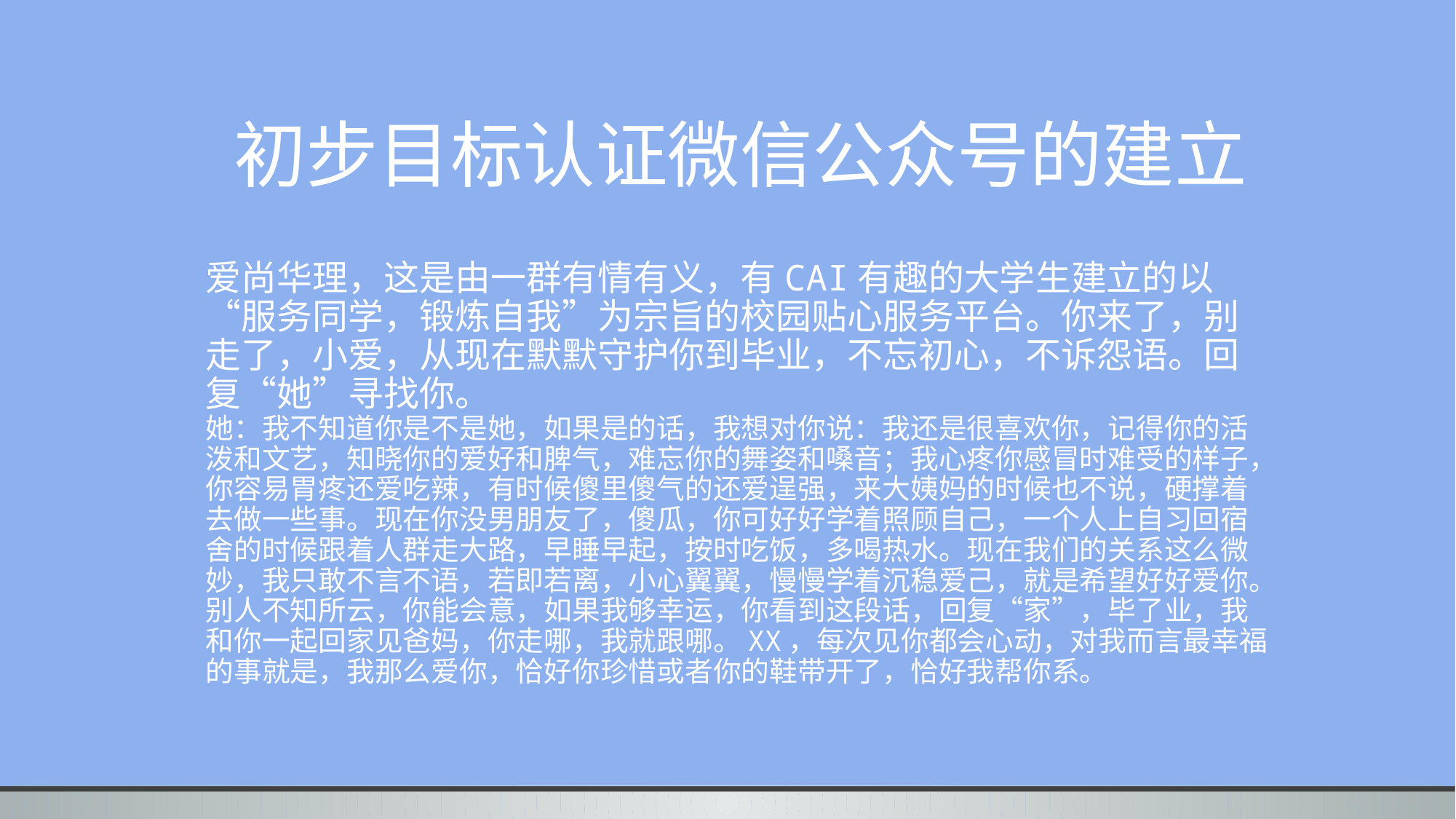

# 初步目标认证微信公众号的建立
爱尚华理，这是由一群有情有义，有CAI有趣的大学生建立的以“服务同学，锻炼自我”为宗旨的校园贴心服务平台。你来了，别走了，小爱，从现在默默守护你到毕业，不忘初心，不诉怨语。回复“她”寻找你。
她：我不知道你是不是她，如果是的话，我想对你说：我还是很喜欢你，记得你的活泼和文艺，知晓你的爱好和脾气，难忘你的舞姿和嗓音；我心疼你感冒时难受的样子，你容易胃疼还爱吃辣，有时候傻里傻气的还爱逞强，来大姨妈的时候也不说，硬撑着去做一些事。现在你没男朋友了，傻瓜，你可好好学着照顾自己，一个人上自习回宿舍的时候跟着人群走大路，早睡早起，按时吃饭，多喝热水。现在我们的关系这么微妙，我只敢不言不语，若即若离，小心翼翼，慢慢学着沉稳爱己，就是希望好好爱你。别人不知所云，你能会意，如果我够幸运，你看到这段话，回复“家”，毕了业，我和你一起回家见爸妈，你走哪，我就跟哪。XX，每次见你都会心动，对我而言最幸福的事就是，我那么爱你，恰好你珍惜或者你的鞋带开了，恰好我帮你系。